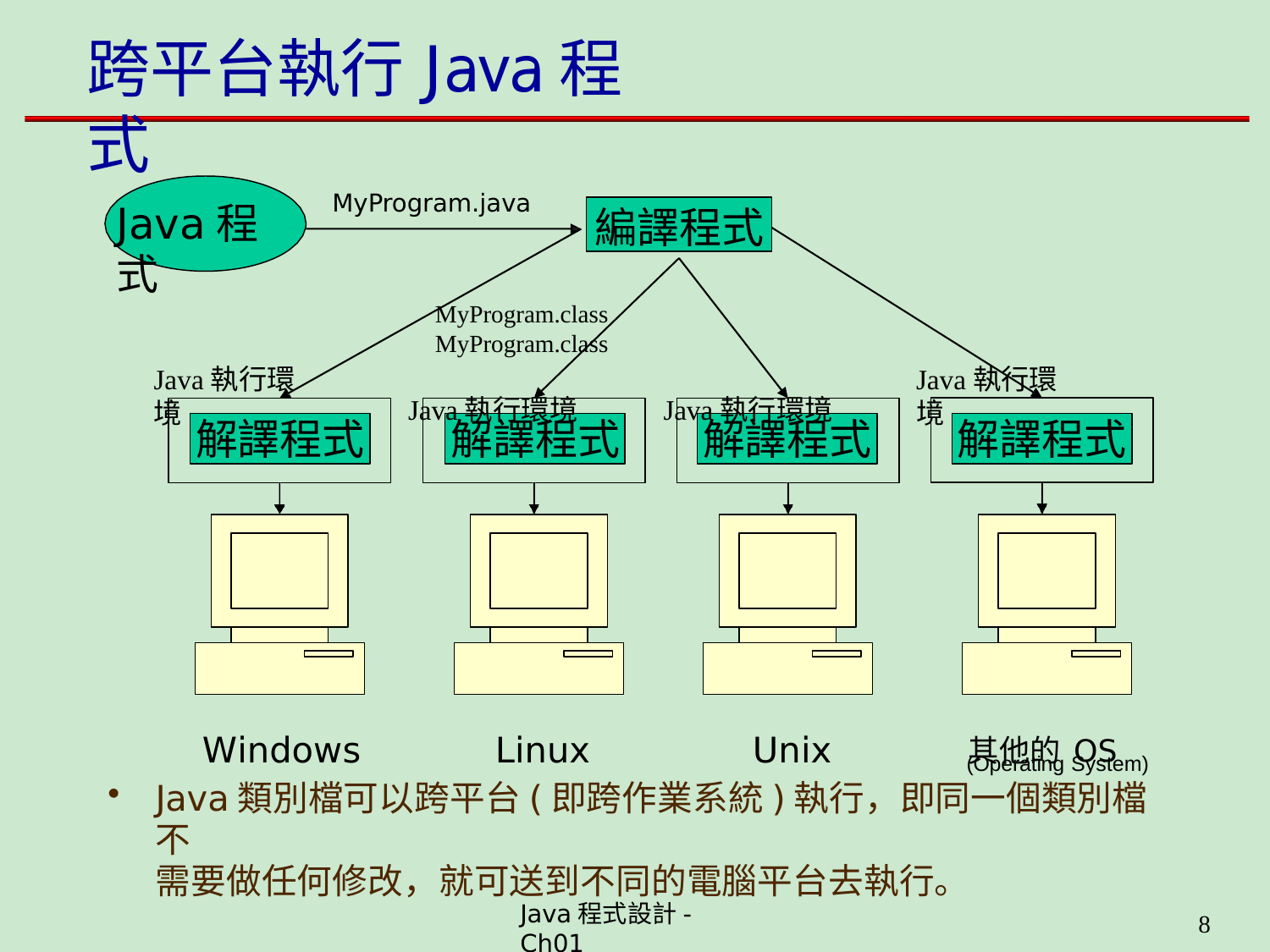

# 跨平台執行Java程式

MyProgram.java
Java程式
編譯程式

MyProgram.class	MyProgram.class

Java執行環境	Java執行環境
Java執行環境
Java執行環境
解譯程式
解譯程式
解譯程式
解譯程式

Windows	Linux	Unix	其他的OS
(Operating System)
Java類別檔可以跨平台(即跨作業系統)執行，即同一個類別檔不
需要做任何修改，就可送到不同的電腦平台去執行。
Java程式設計-Ch01
8